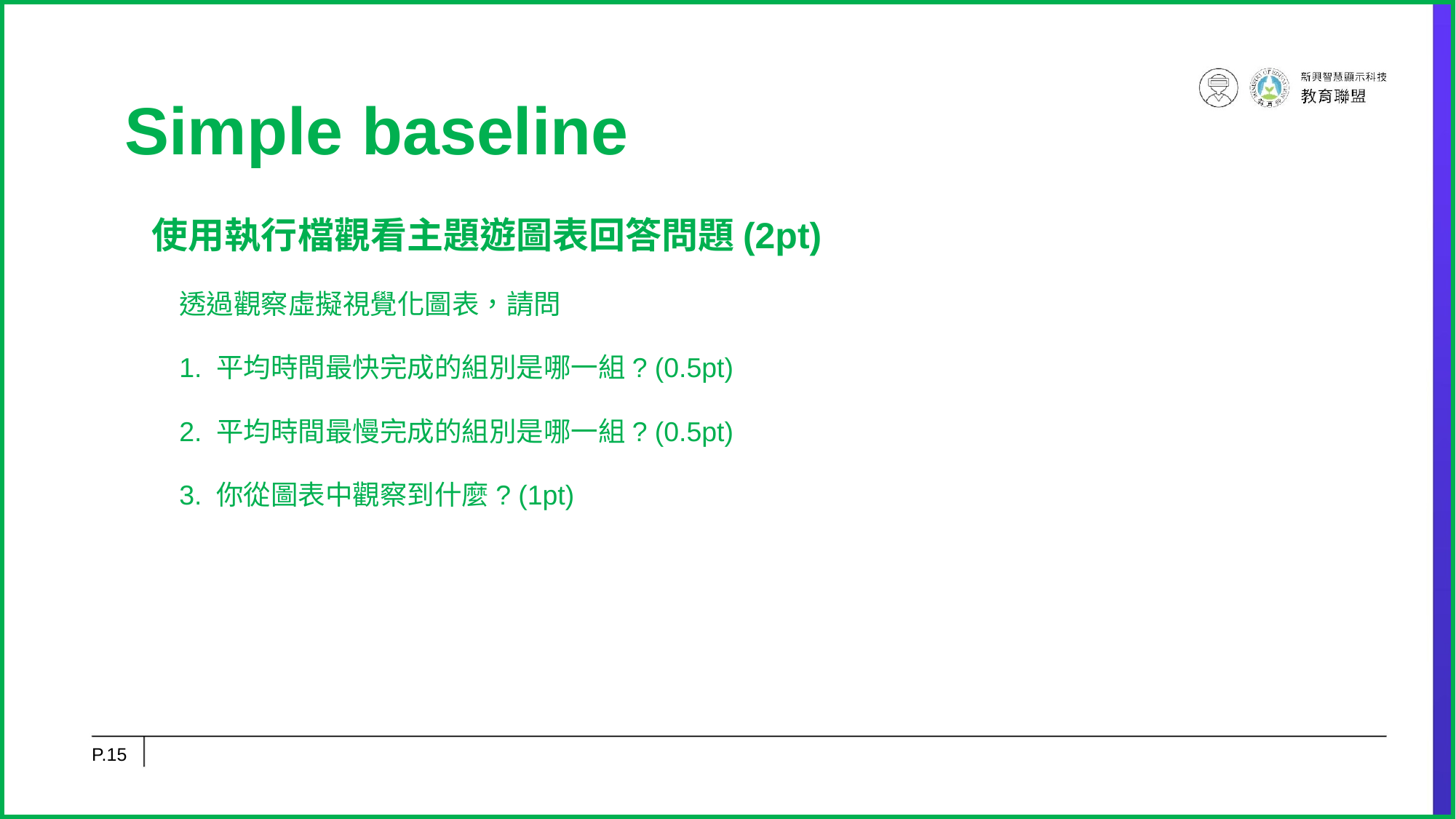

# Simple baseline
使用執行檔觀看主題遊圖表回答問題(2pt)
透過觀察虛擬視覺化圖表，請問
1. 平均時間最快完成的組別是哪一組? (0.5pt)
2. 平均時間最慢完成的組別是哪一組? (0.5pt)
3. 你從圖表中觀察到什麼? (1pt)

P.15